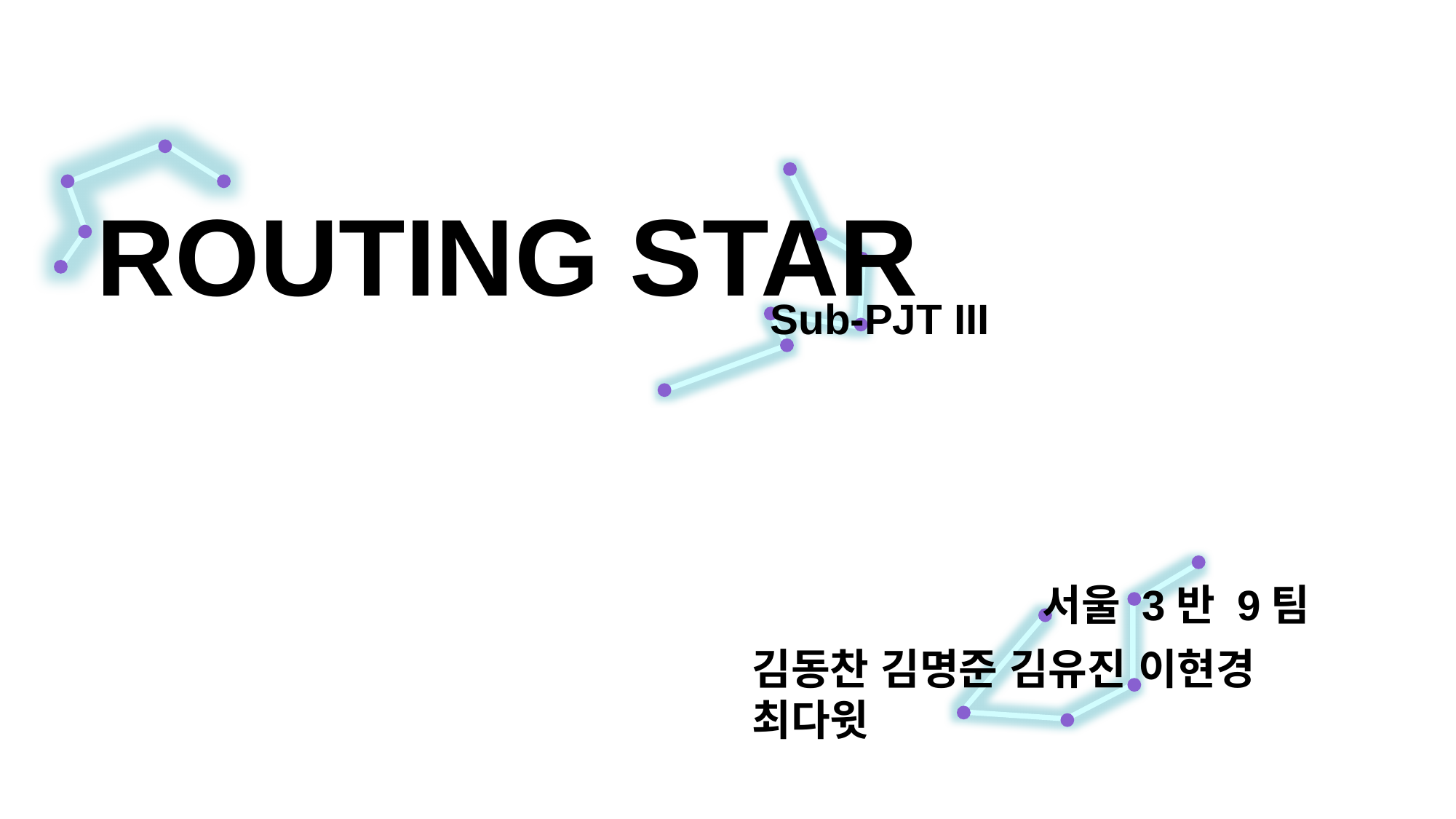

ROUTING STAR

Sub-PJT III

서울 3반 9팀

김동찬 김명준 김유진 이현경 최다윗